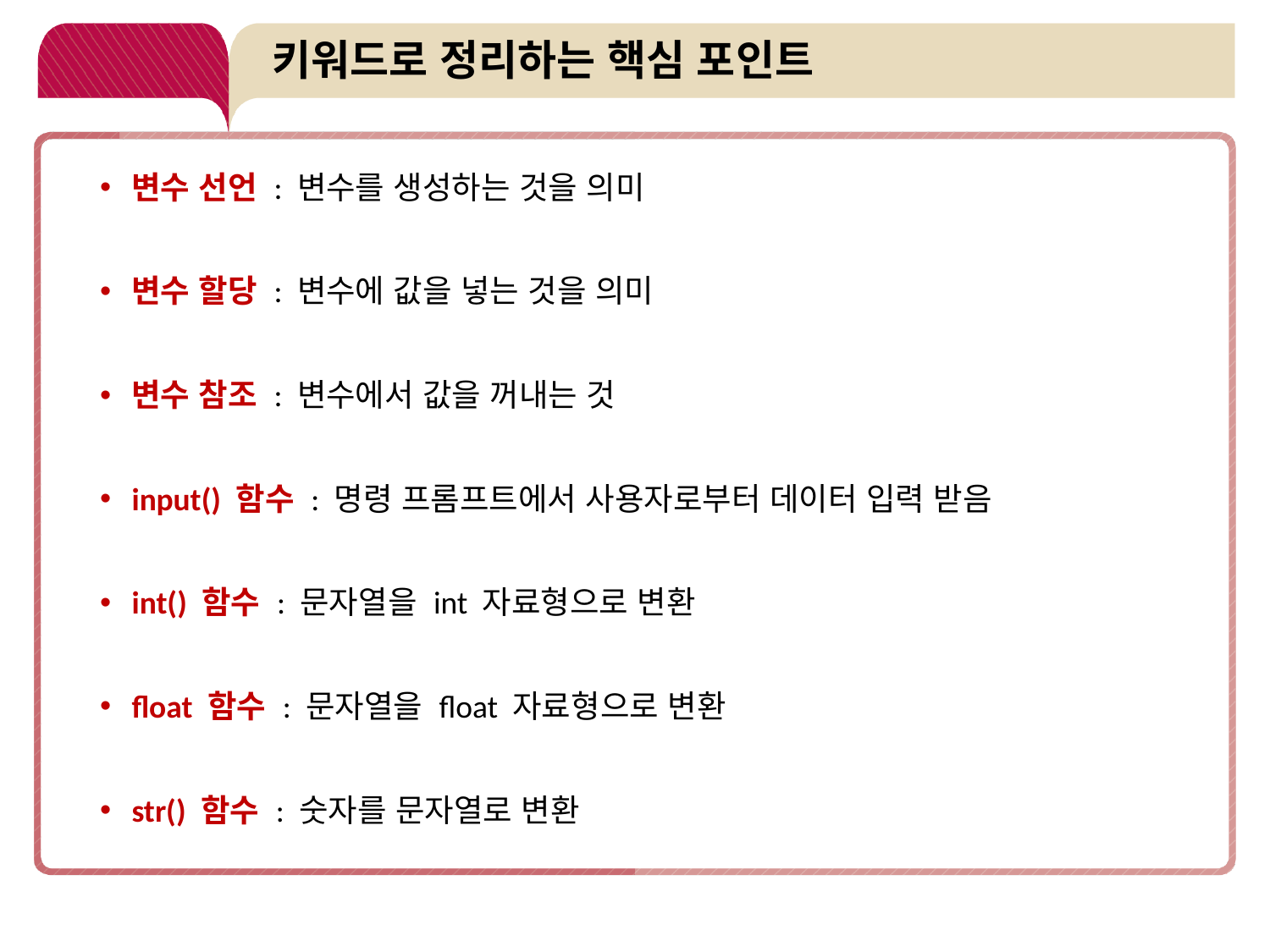

# 키워드로 정리하는 핵심 포인트
변수 선언 : 변수를 생성하는 것을 의미

변수 할당 : 변수에 값을 넣는 것을 의미

변수 참조 : 변수에서 값을 꺼내는 것

input() 함수 : 명령 프롬프트에서 사용자로부터 데이터 입력 받음

int() 함수 : 문자열을 int 자료형으로 변환

float 함수 : 문자열을 float 자료형으로 변환

str() 함수 : 숫자를 문자열로 변환